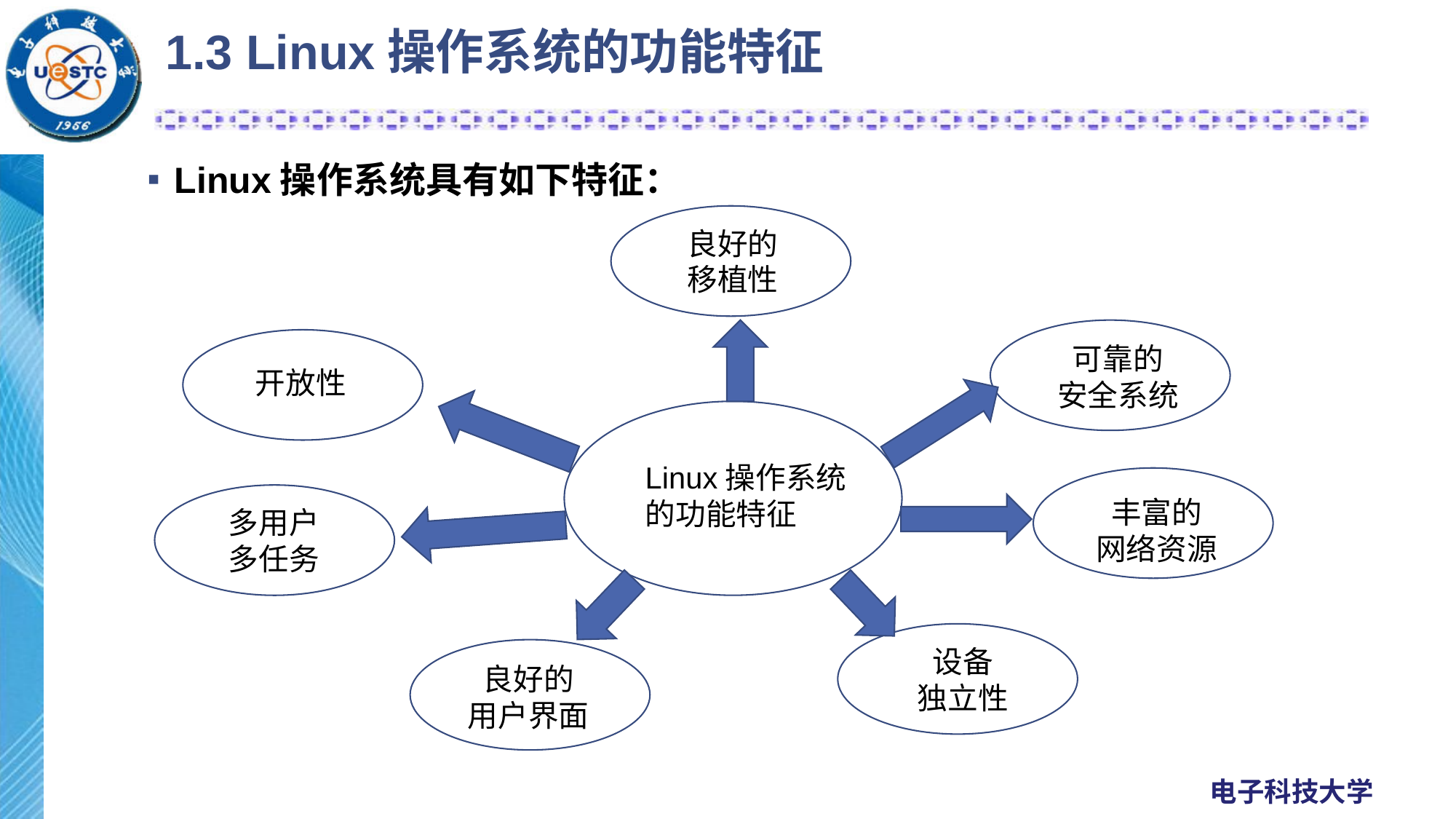

# 1.3 Linux操作系统的功能特征
Linux操作系统具有如下特征：

良好的移植性

可靠的
安全系统

丰富的
网络资源

多用户
多任务

设备
独立性

开放性

Linux操作系统的功能特征
良好的
用户界面